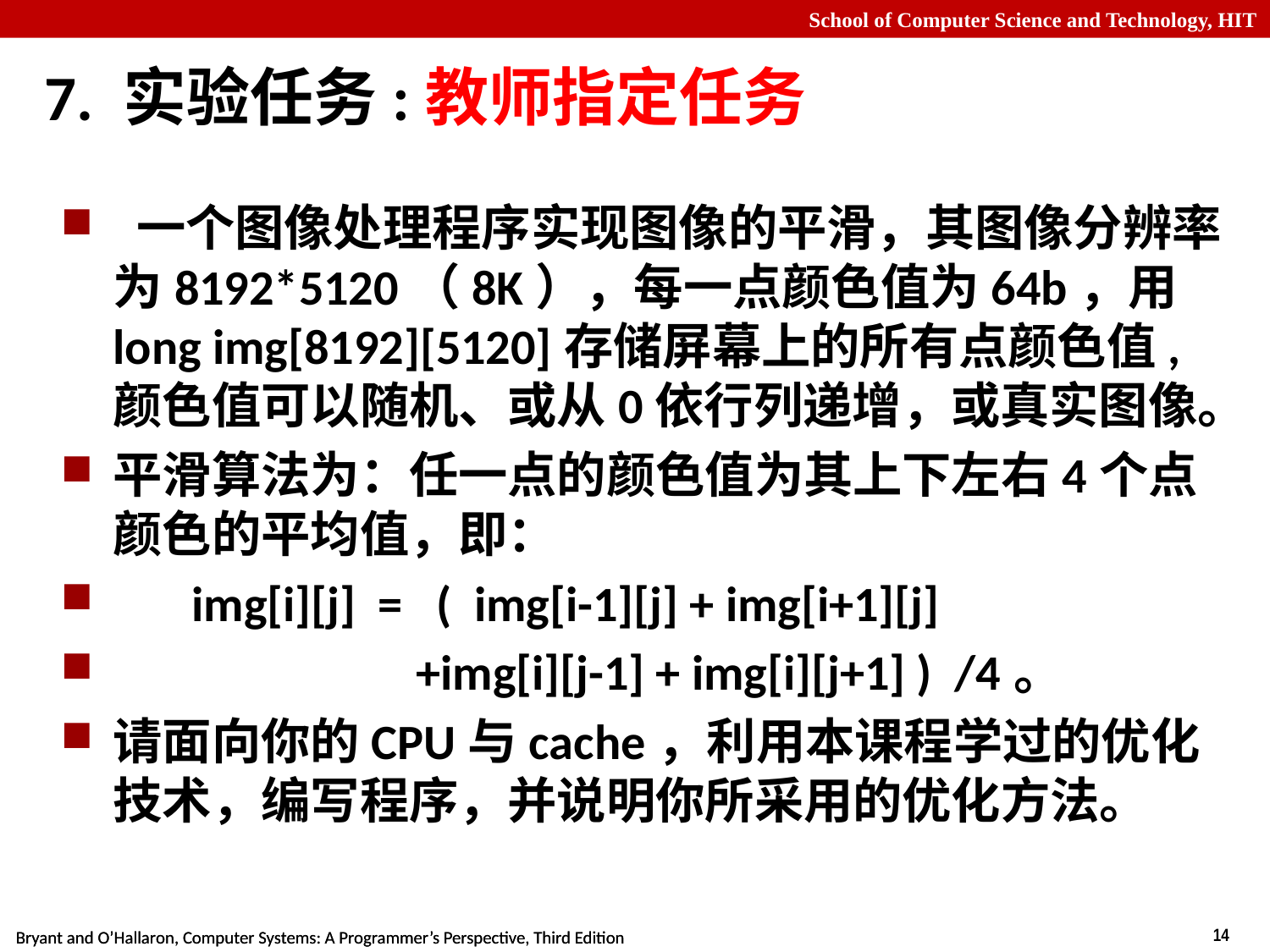

# 7. 实验任务:教师指定任务
 一个图像处理程序实现图像的平滑，其图像分辨率为8192*5120（8K），每一点颜色值为64b，用long img[8192][5120]存储屏幕上的所有点颜色值,颜色值可以随机、或从0依行列递增，或真实图像。
平滑算法为：任一点的颜色值为其上下左右4个点颜色的平均值，即：
       img[i][j]  =   (  img[i-1][j] + img[i+1][j]
                           +img[i][j-1] + img[i][j+1] )  /4。
请面向你的CPU与cache，利用本课程学过的优化技术，编写程序，并说明你所采用的优化方法。